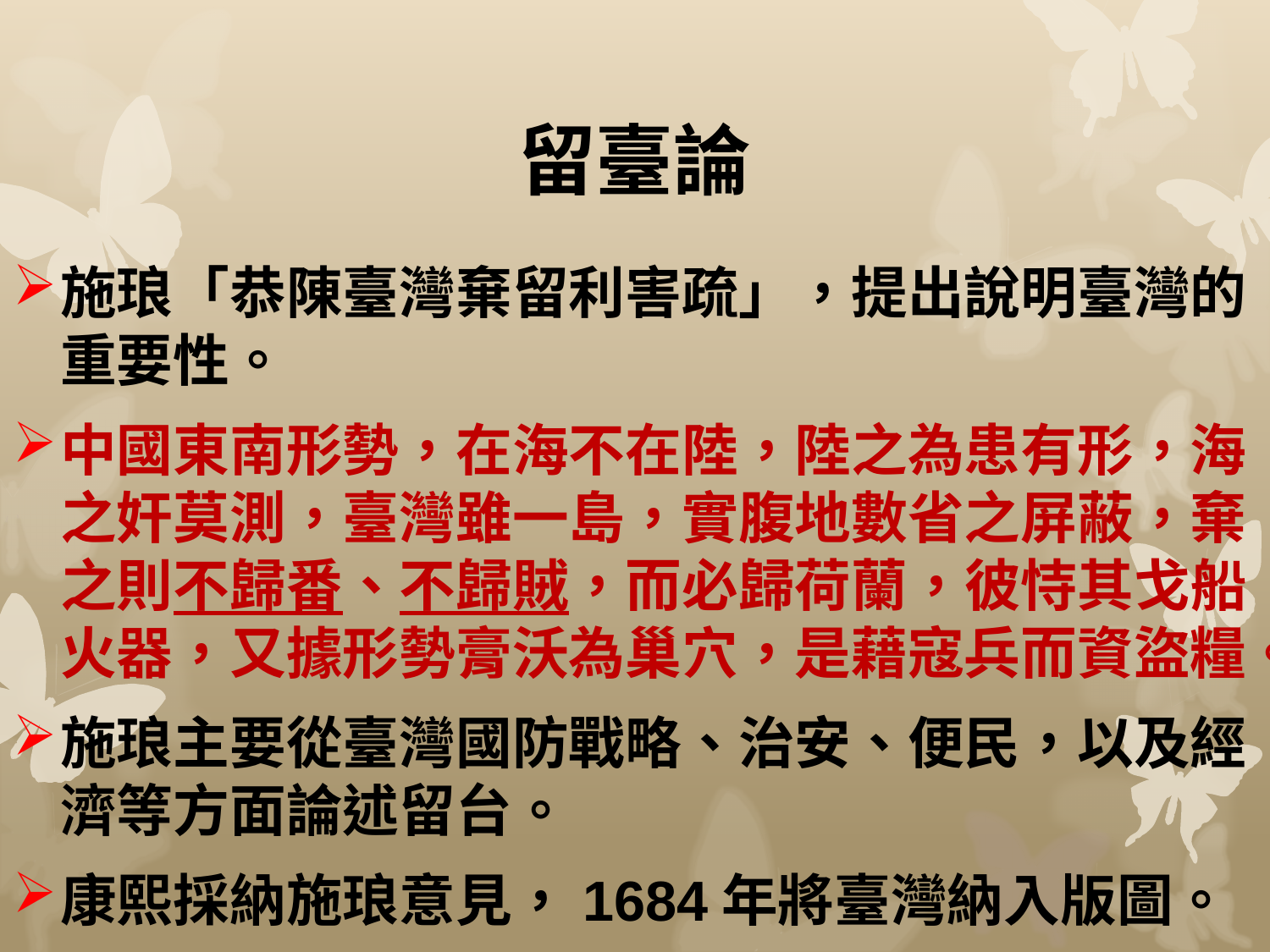

# 留臺論
施琅「恭陳臺灣棄留利害疏」，提出說明臺灣的重要性。
中國東南形勢，在海不在陸，陸之為患有形，海之奸莫測，臺灣雖一島，實腹地數省之屏蔽，棄之則不歸番、不歸賊，而必歸荷蘭，彼恃其戈船火器，又據形勢膏沃為巢穴，是藉寇兵而資盜糧。
施琅主要從臺灣國防戰略、治安、便民，以及經濟等方面論述留台。
康熙採納施琅意見，1684年將臺灣納入版圖。